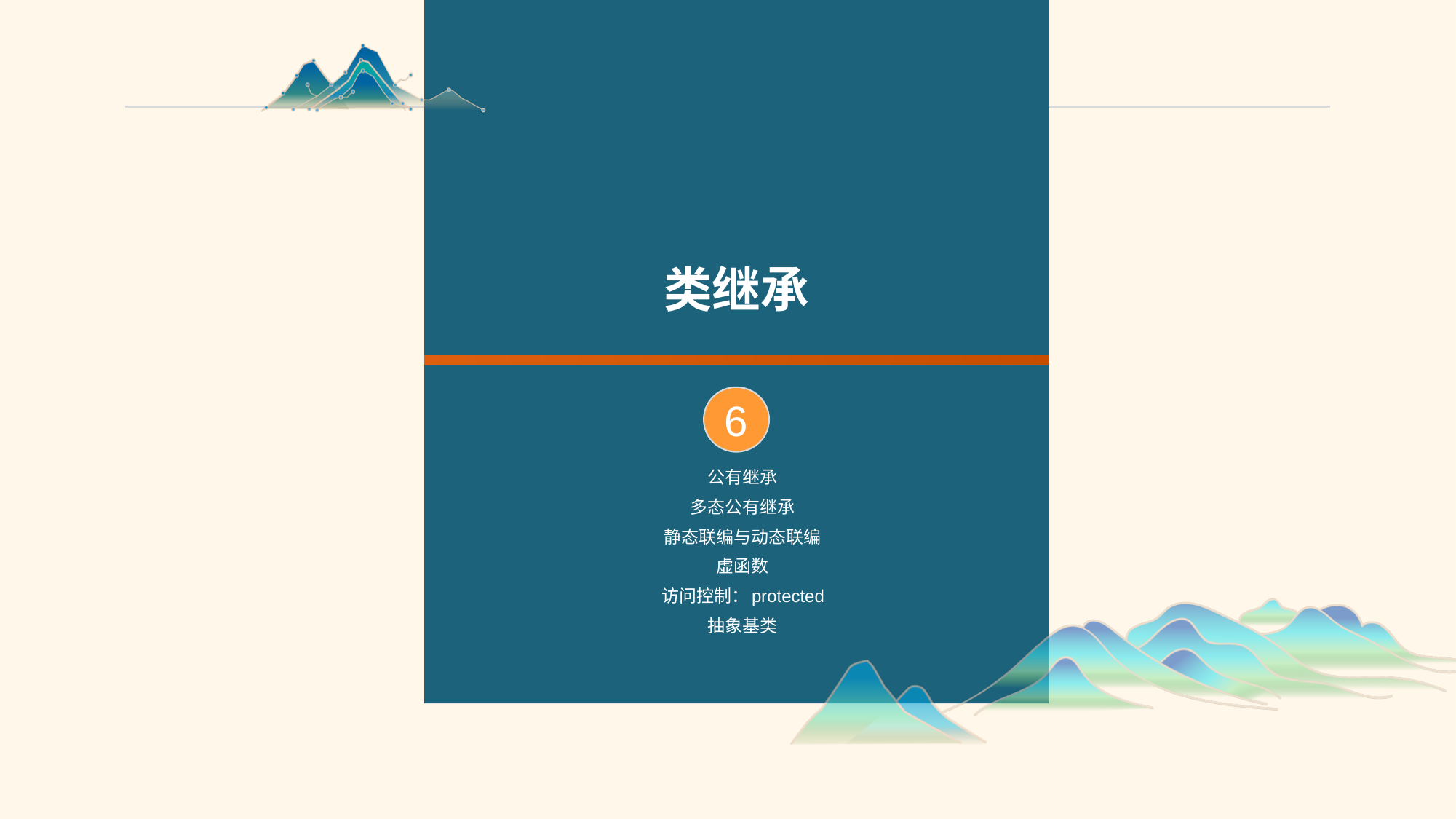

类继承
6
公有继承
多态公有继承
静态联编与动态联编
虚函数
访问控制：protected
抽象基类